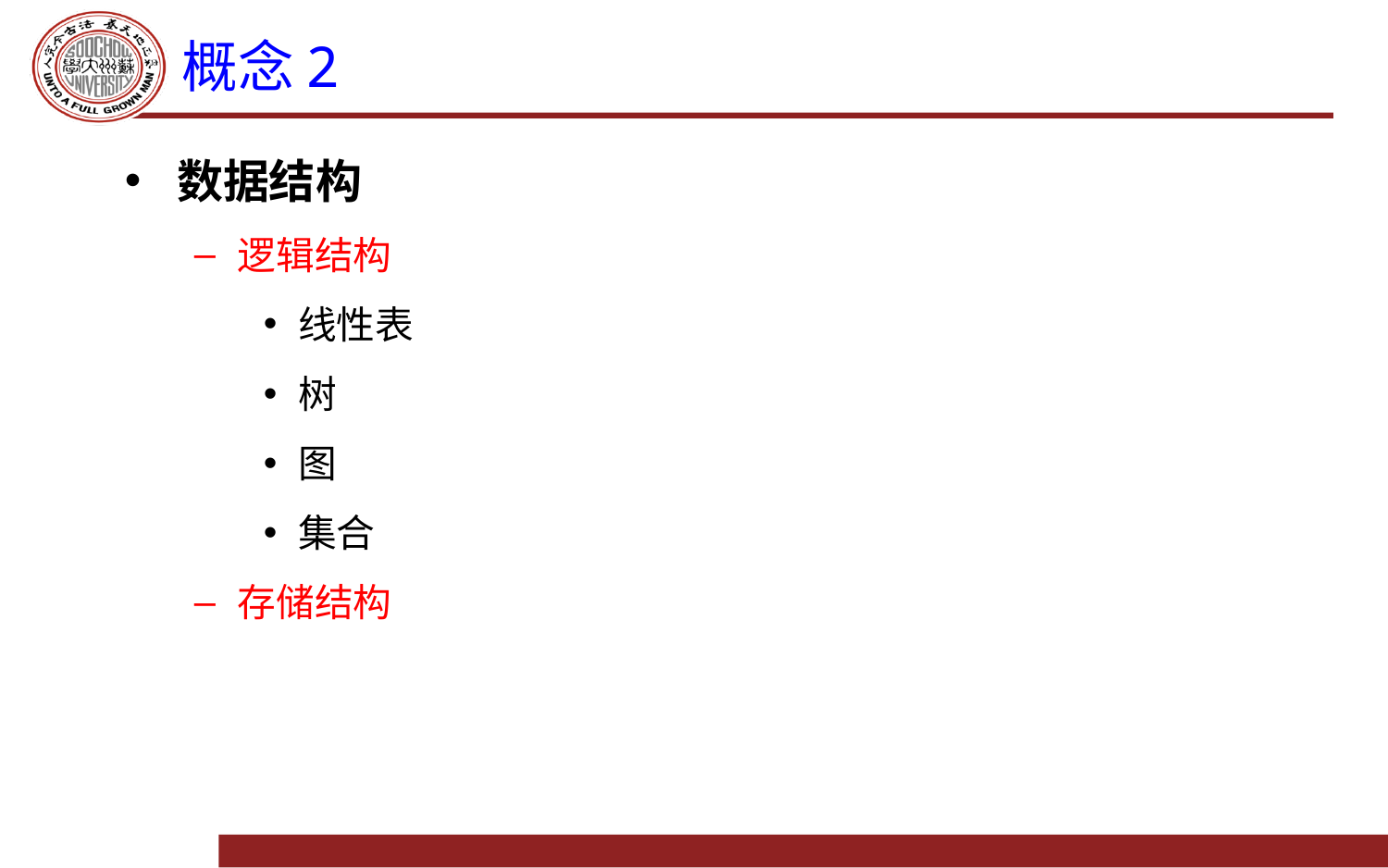

# 概念2
数据结构
逻辑结构
线性表
树
图
集合
存储结构